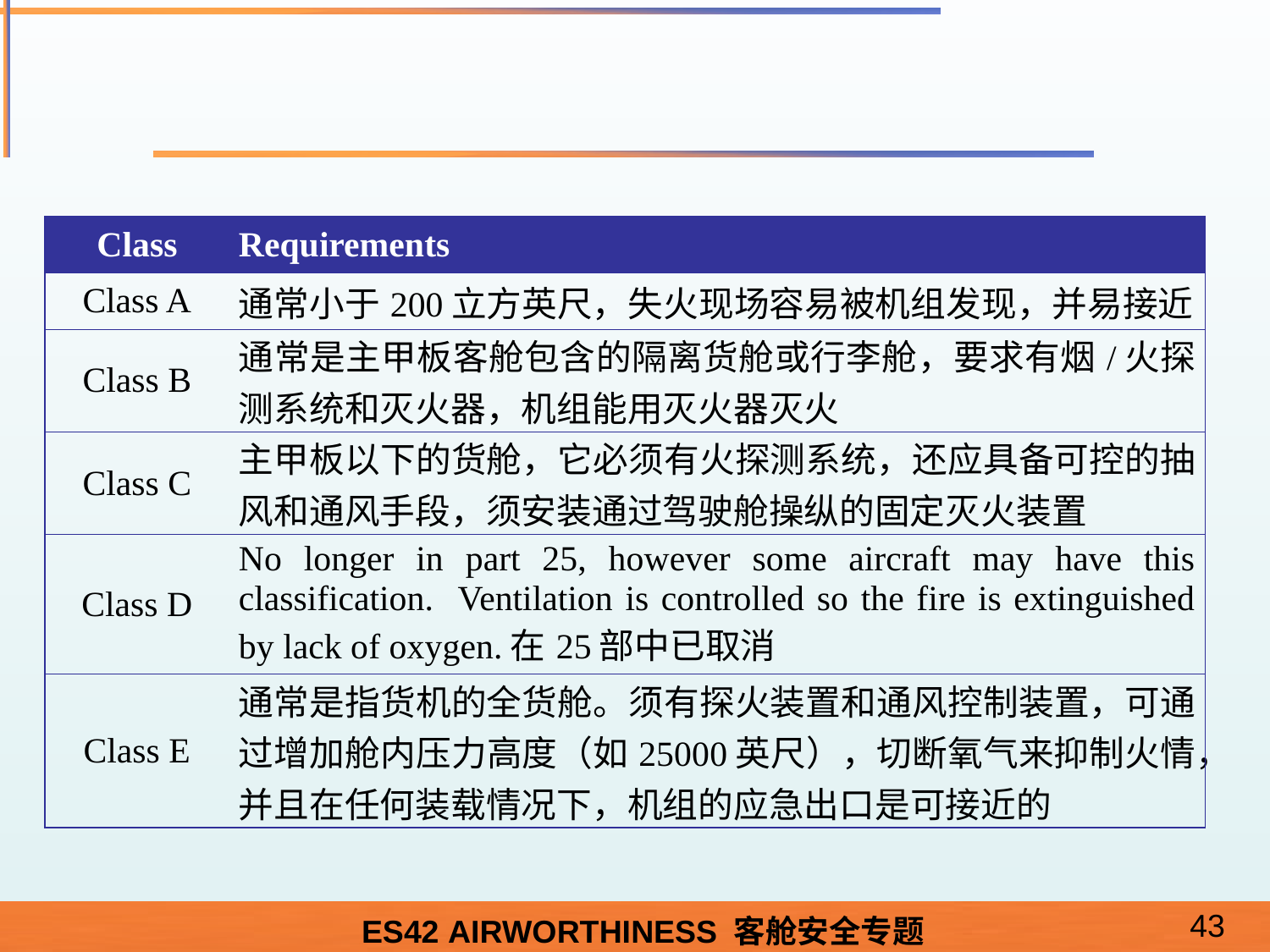

#
| Class | Requirements |
| --- | --- |
| Class A | 通常小于200立方英尺，失火现场容易被机组发现，并易接近 |
| Class B | 通常是主甲板客舱包含的隔离货舱或行李舱，要求有烟/火探测系统和灭火器，机组能用灭火器灭火 |
| Class C | 主甲板以下的货舱，它必须有火探测系统，还应具备可控的抽风和通风手段，须安装通过驾驶舱操纵的固定灭火装置 |
| Class D | No longer in part 25, however some aircraft may have this classification. Ventilation is controlled so the fire is extinguished by lack of oxygen.在25部中已取消 |
| Class E | 通常是指货机的全货舱。须有探火装置和通风控制装置，可通过增加舱内压力高度（如25000英尺），切断氧气来抑制火情，并且在任何装载情况下，机组的应急出口是可接近的 |